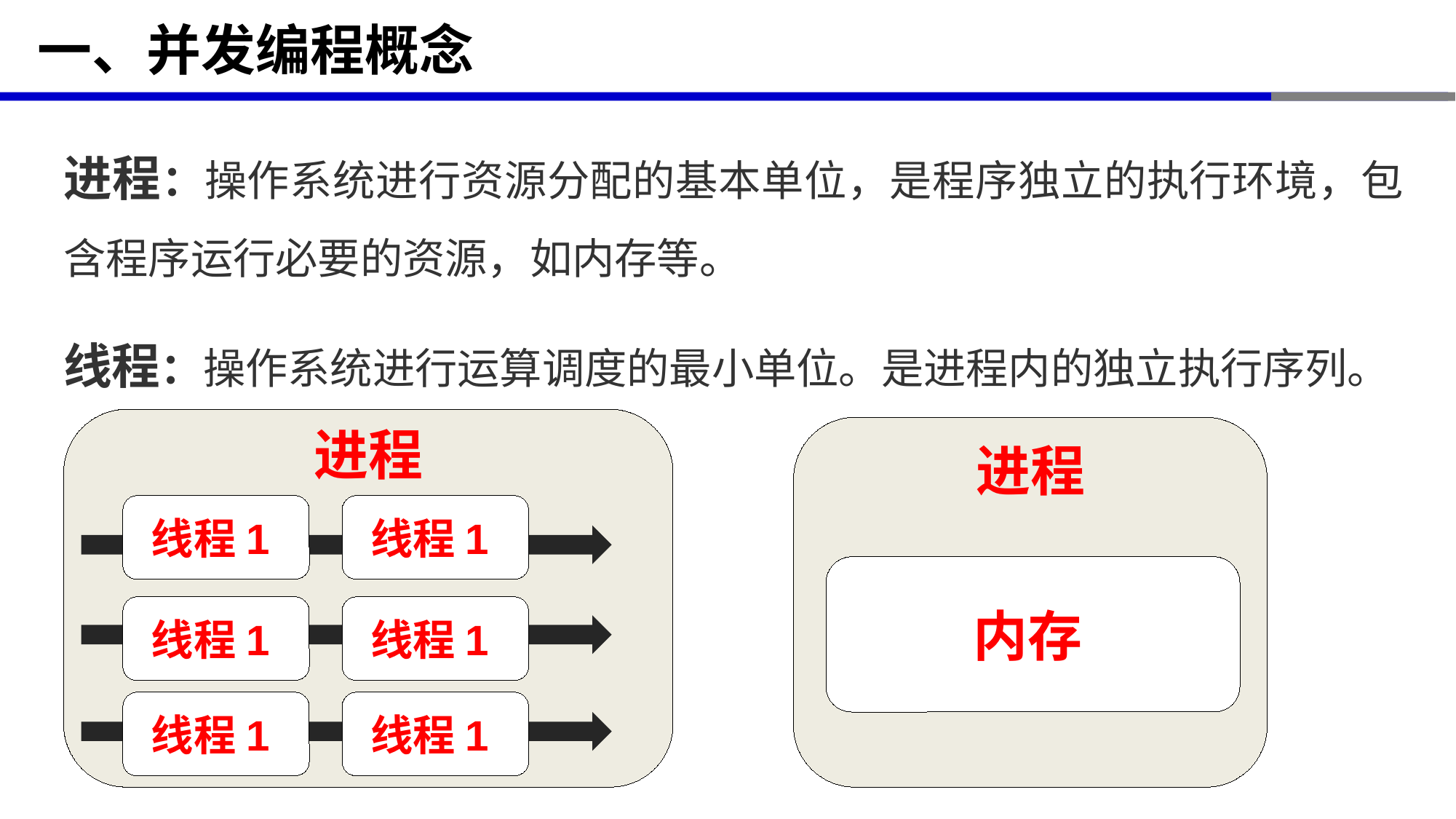

# 一、并发编程概念
进程：操作系统进行资源分配的基本单位，是程序独立的执行环境，包含程序运行必要的资源，如内存等。
线程：操作系统进行运算调度的最小单位。是进程内的独立执行序列。

进程
线程1
线程1

线程1
线程1

线程1
线程1

进程
内存